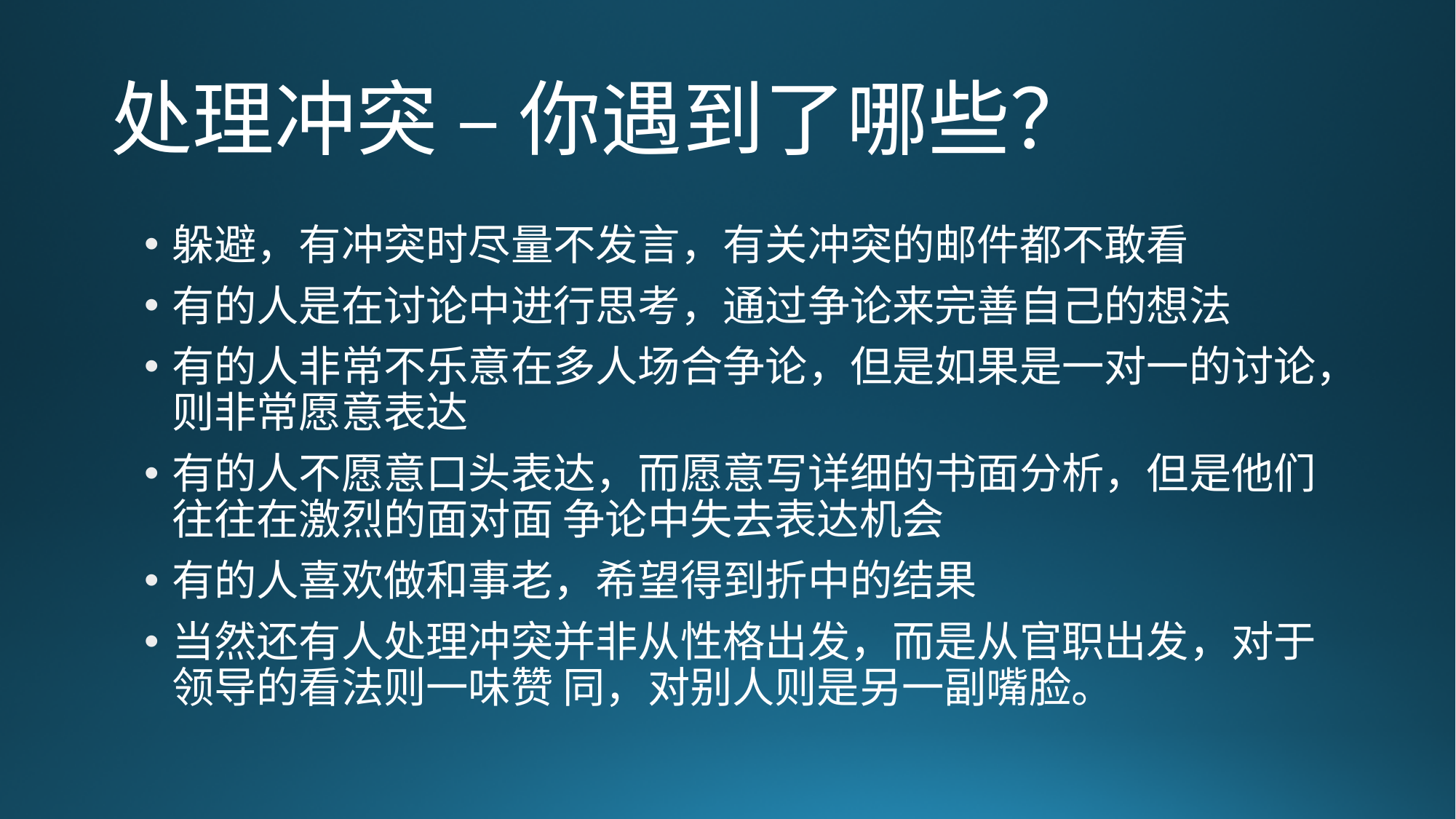

# 处理冲突 – 你遇到了哪些？
躲避，有冲突时尽量不发言，有关冲突的邮件都不敢看
有的人是在讨论中进行思考，通过争论来完善自己的想法
有的人非常不乐意在多人场合争论，但是如果是一对一的讨论，则非常愿意表达
有的人不愿意口头表达，而愿意写详细的书面分析，但是他们往往在激烈的面对面 争论中失去表达机会
有的人喜欢做和事老，希望得到折中的结果
当然还有人处理冲突并非从性格出发，而是从官职出发，对于领导的看法则一味赞 同，对别人则是另一副嘴脸。